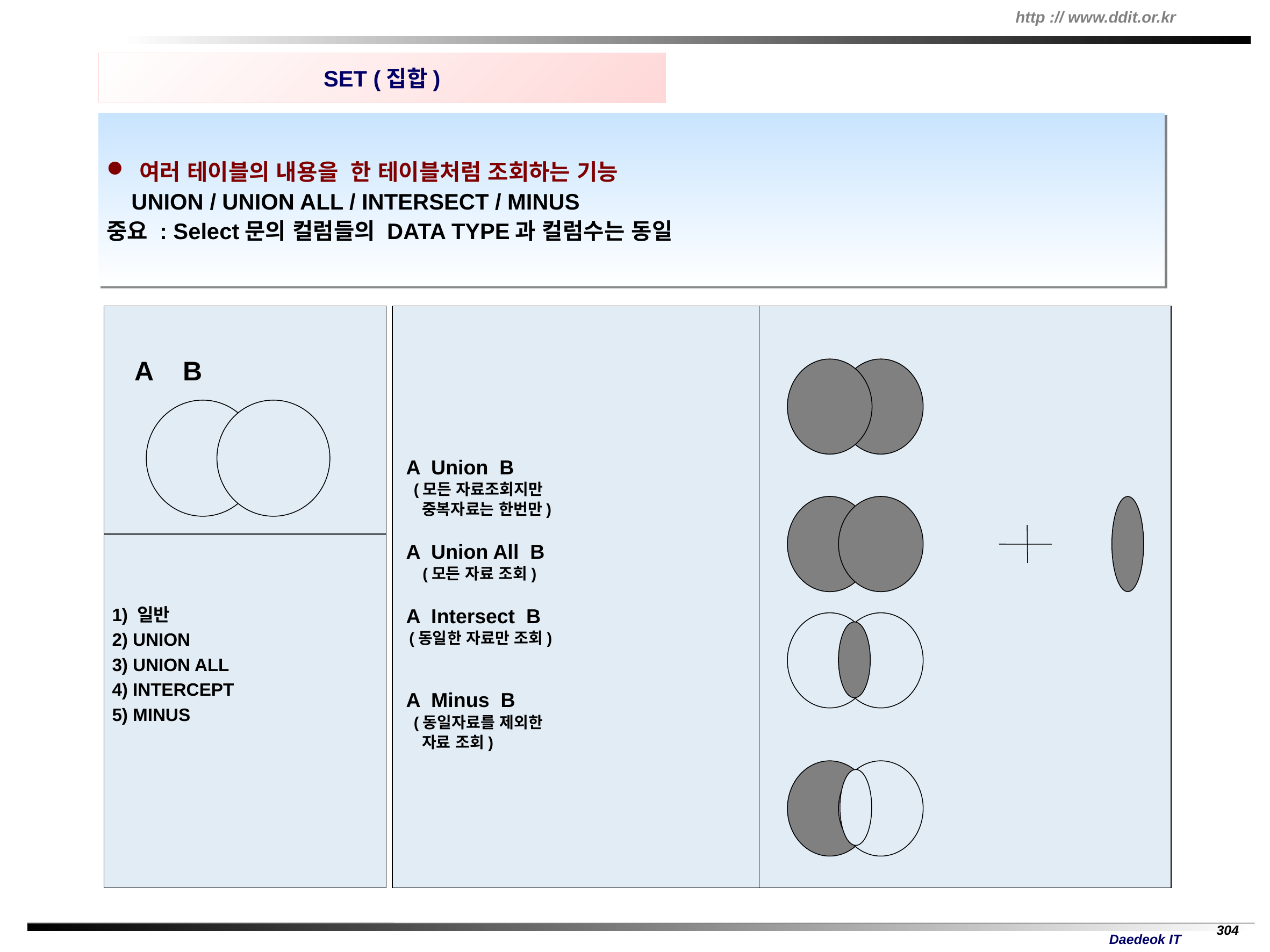

SET (집합)
 여러 테이블의 내용을  한 테이블처럼 조회하는 기능
    UNION / UNION ALL / INTERSECT / MINUS
중요 : Select문의 컬럼들의 DATA TYPE과 컬럼수는 동일
   A    B

 A  Union  B
   (모든 자료조회지만
    중복자료는 한번만)

 A  Union All  B
     (모든 자료 조회)

 A  Intersect  B
  (동일한 자료만 조회)

 A  Minus  B
   (동일자료를 제외한
    자료 조회)

1) 일반
2) UNION
3) UNION ALL
4) INTERCEPT
5) MINUS